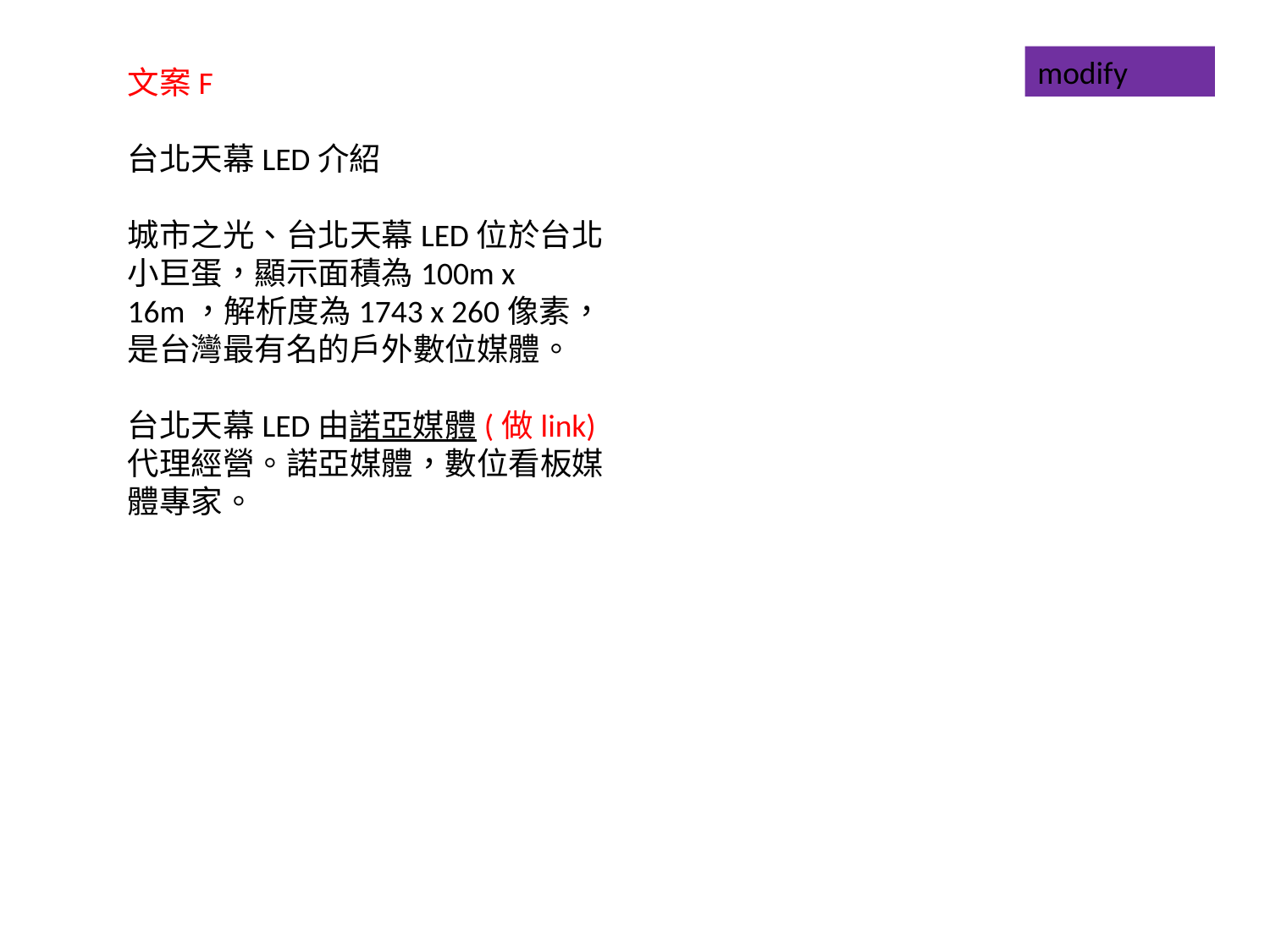

modify
文案F

台北天幕LED介紹

城市之光、台北天幕LED位於台北小巨蛋，顯示面積為100m x 16m，解析度為1743 x 260像素，是台灣最有名的戶外數位媒體。

台北天幕LED由諾亞媒體(做link)代理經營。諾亞媒體，數位看板媒體專家。